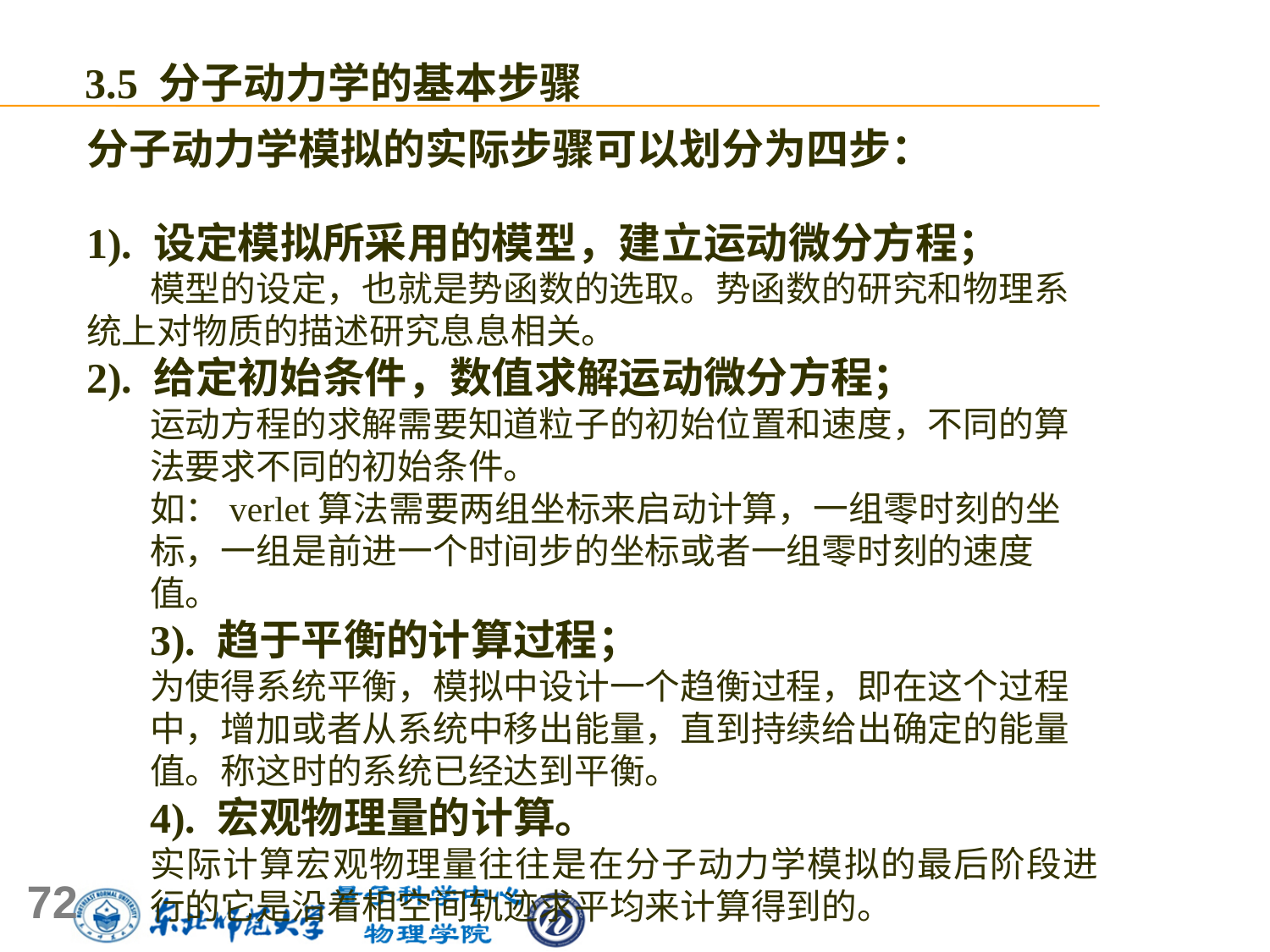

3.5 分子动力学的基本步骤

分子动力学模拟的实际步骤可以划分为四步：

1). 设定模拟所采用的模型，建立运动微分方程；
       模型的设定，也就是势函数的选取。势函数的研究和物理系 统上对物质的描述研究息息相关。
2). 给定初始条件，数值求解运动微分方程；
运动方程的求解需要知道粒子的初始位置和速度，不同的算法要求不同的初始条件。
如：verlet算法需要两组坐标来启动计算，一组零时刻的坐标，一组是前进一个时间步的坐标或者一组零时刻的速度值。
3). 趋于平衡的计算过程；
为使得系统平衡，模拟中设计一个趋衡过程，即在这个过程中，增加或者从系统中移出能量，直到持续给出确定的能量值。称这时的系统已经达到平衡。
4). 宏观物理量的计算。
实际计算宏观物理量往往是在分子动力学模拟的最后阶段进行的它是沿着相空间轨迹求平均来计算得到的。
72